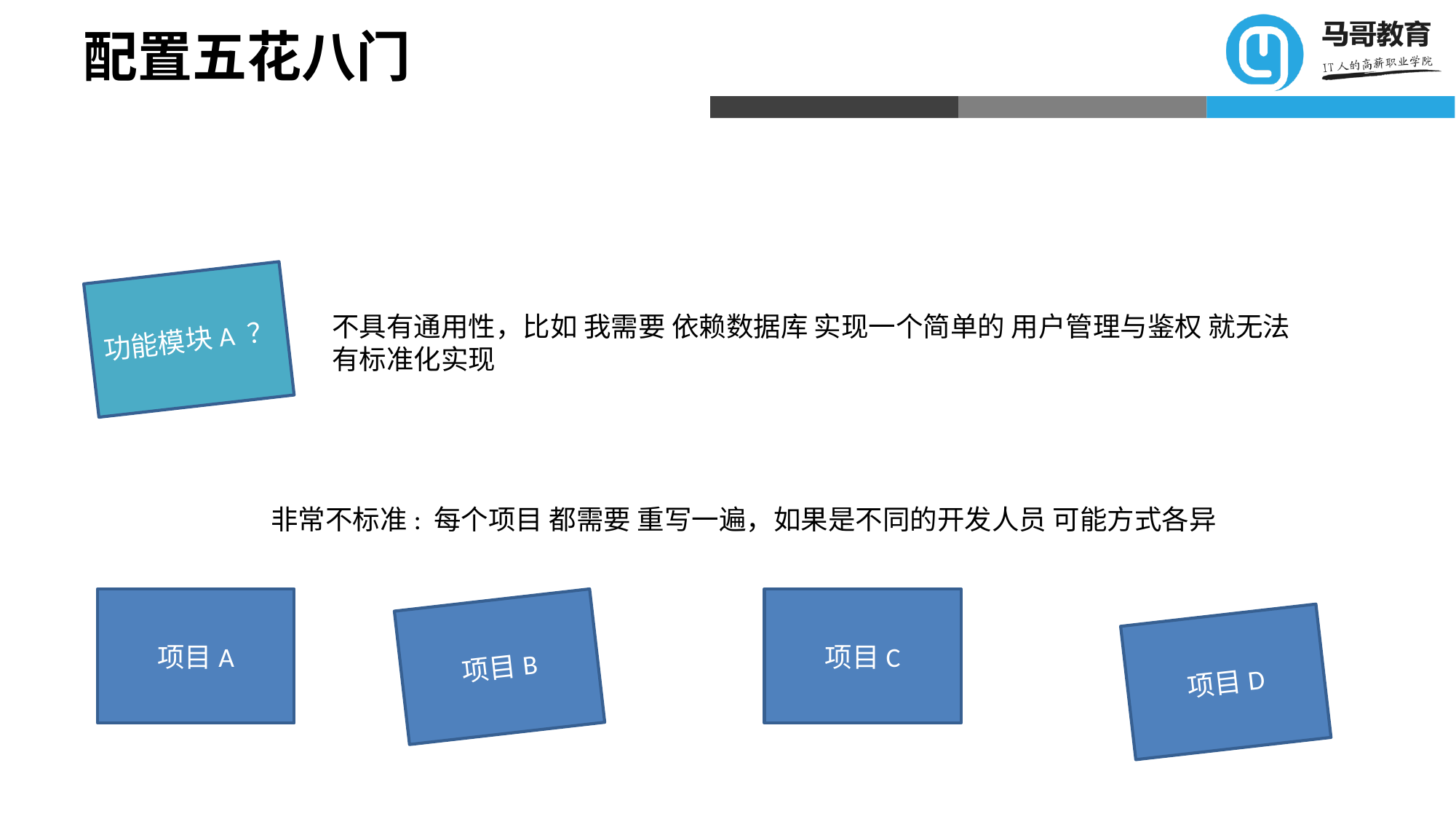

# 配置五花八门
功能模块A ？
不具有通用性，比如 我需要 依赖数据库 实现一个简单的 用户管理与鉴权 就无法有标准化实现
非常不标准: 每个项目 都需要 重写一遍，如果是不同的开发人员 可能方式各异
项目A
项目C
项目B
项目D